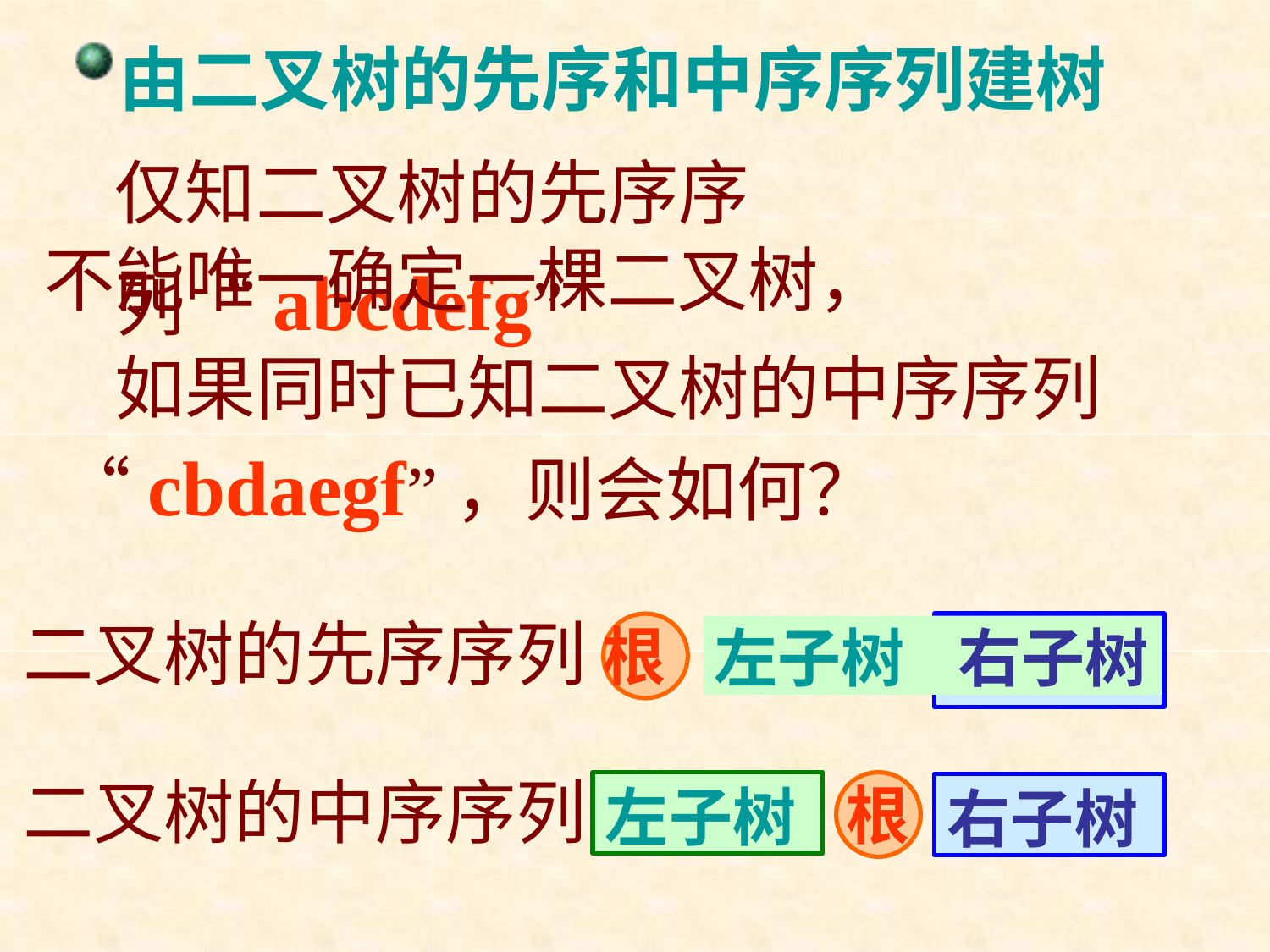

# 由二叉树的先序和中序序列建树 仅知二叉树的先序序列“abcdefg”

不能唯一确定一棵二叉树，
如果同时已知二叉树的中序序列  “cbdaegf”，则会如何？
二叉树的先序序列 根

左子树	右子树
二叉树的中序序列
左子树

根
右子树